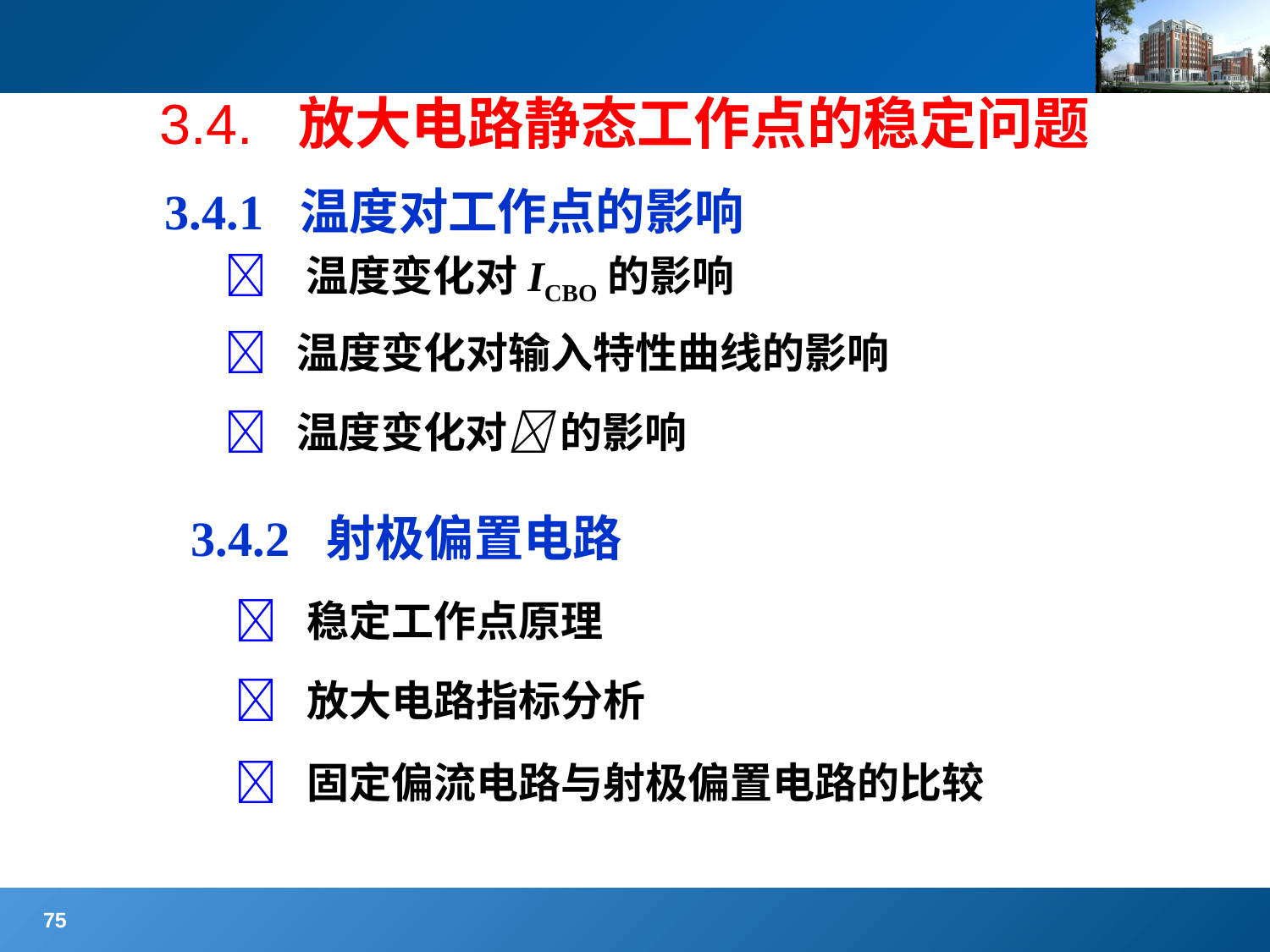

#
3.4.  放大电路静态工作点的稳定问题
3.4.1  温度对工作点的影响
•   温度变化对ICBO的影响
•  温度变化对输入特性曲线的影响
•  温度变化对β 的影响
3.4.2  射极偏置电路
•  稳定工作点原理
•  放大电路指标分析
•  固定偏流电路与射极偏置电路的比较